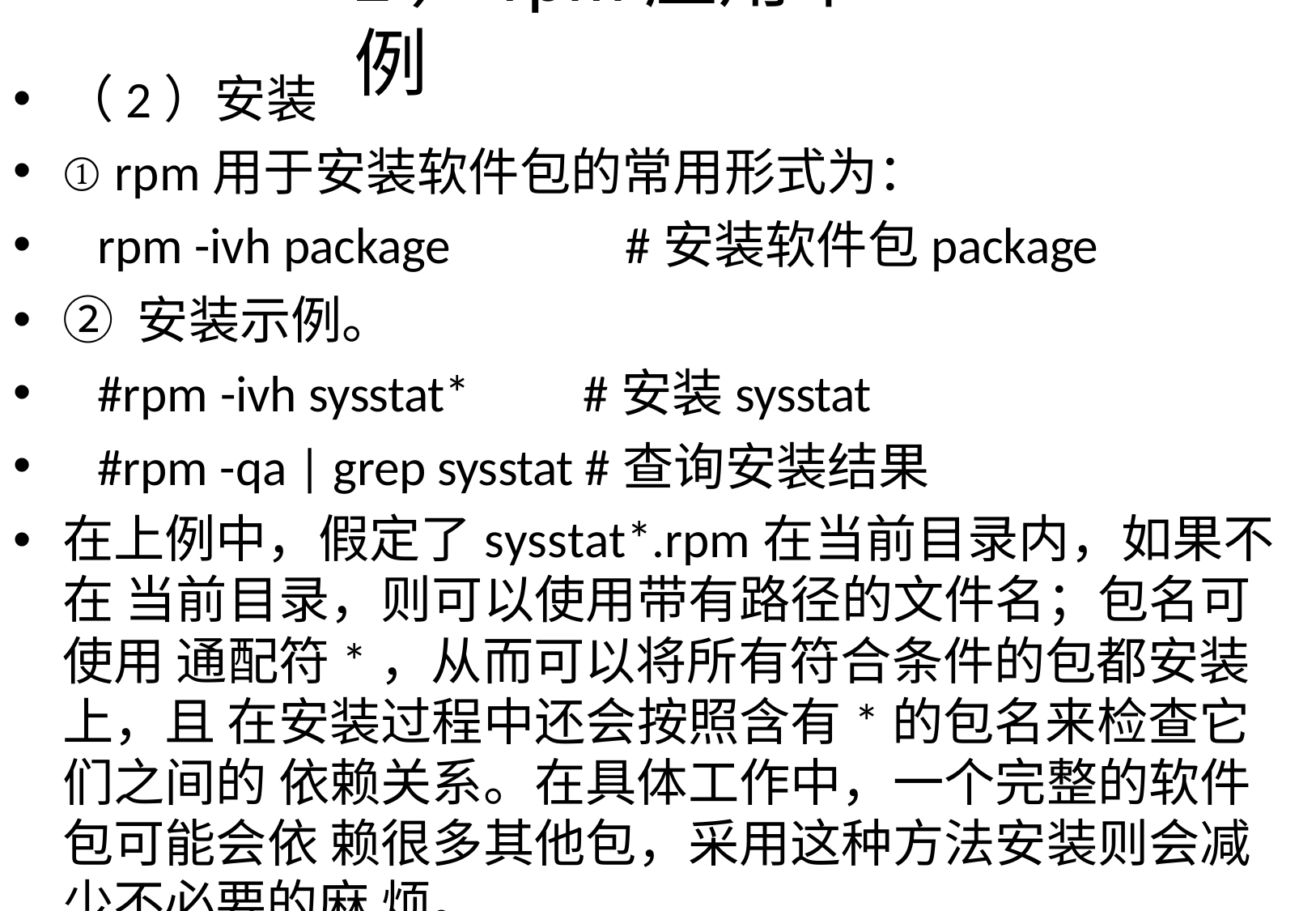

# 2）rpm应用举例
（2）安装
① rpm用于安装软件包的常用形式为：
rpm -ivh package	#安装软件包package
② 安装示例。
#rpm -ivh sysstat*	#安装sysstat
#rpm -qa | grep sysstat #查询安装结果
在上例中，假定了sysstat*.rpm在当前目录内，如果不在 当前目录，则可以使用带有路径的文件名；包名可使用 通配符*，从而可以将所有符合条件的包都安装上，且 在安装过程中还会按照含有*的包名来检查它们之间的 依赖关系。在具体工作中，一个完整的软件包可能会依 赖很多其他包，采用这种方法安装则会减少不必要的麻 烦。